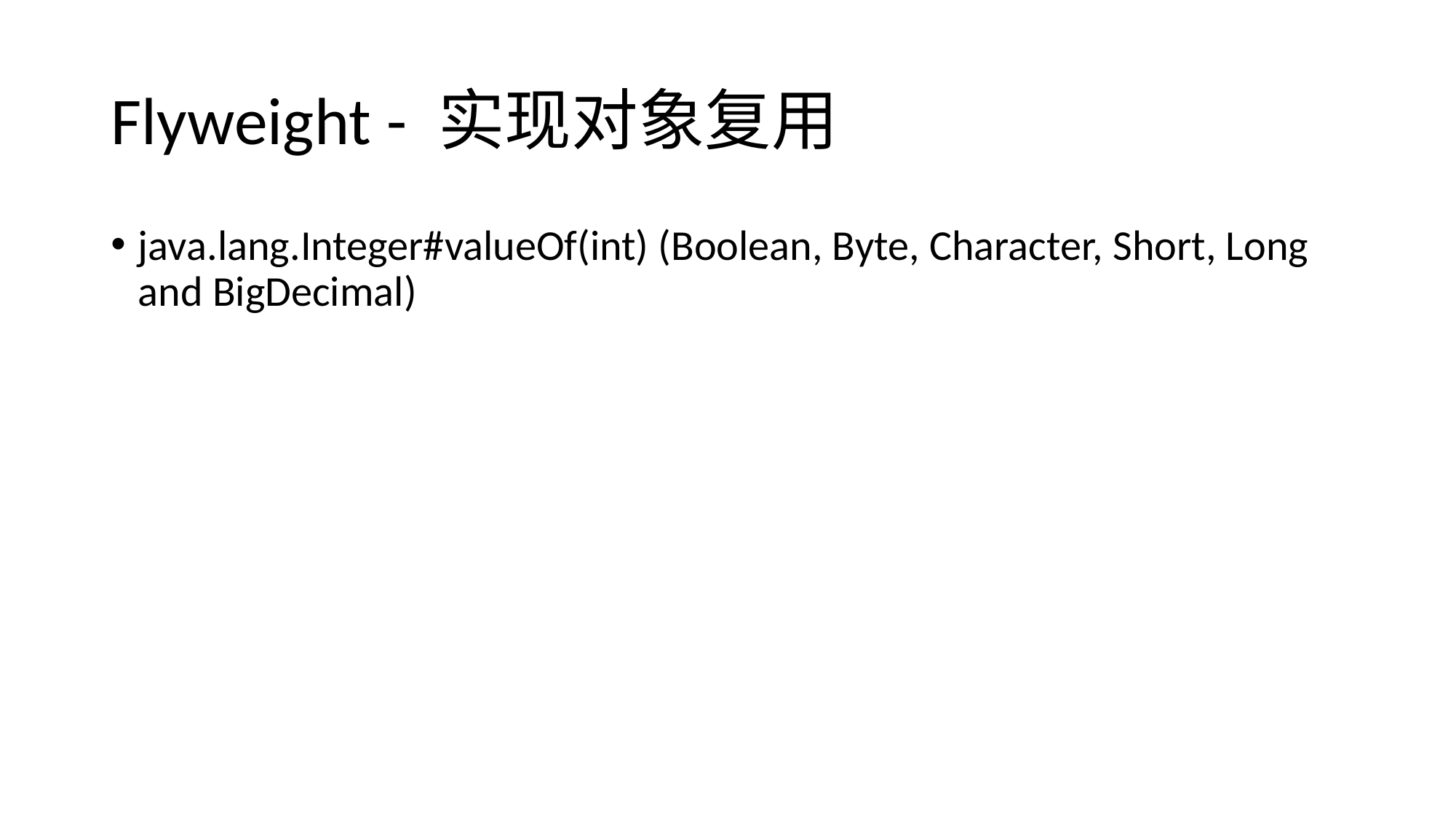

# Flyweight - 实现对象复用
java.lang.Integer#valueOf(int) (Boolean, Byte, Character, Short, Long and BigDecimal)